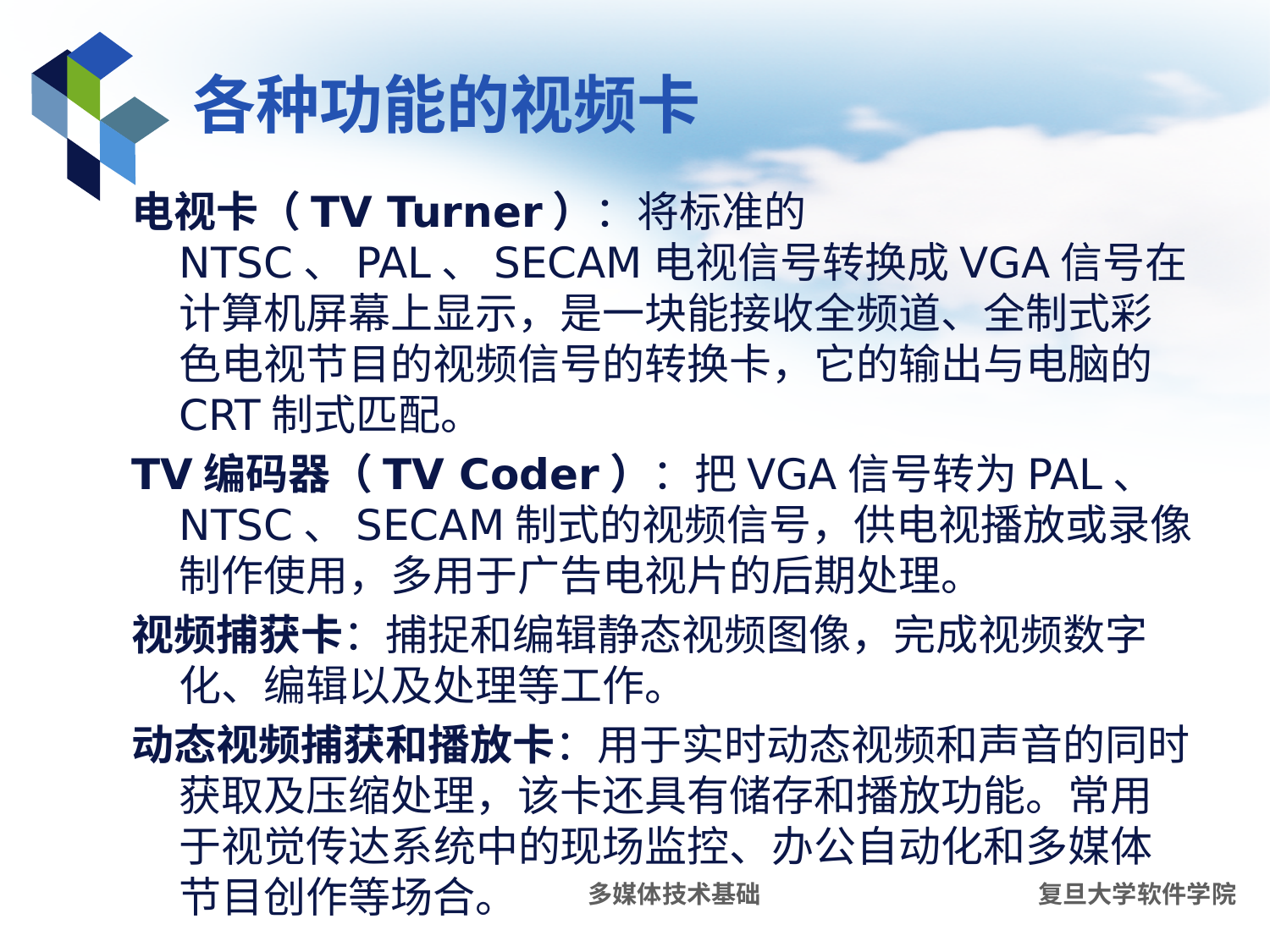

# 各种功能的视频卡
电视卡（TV Turner）：将标准的NTSC、PAL、SECAM电视信号转换成VGA信号在计算机屏幕上显示，是一块能接收全频道、全制式彩色电视节目的视频信号的转换卡，它的输出与电脑的CRT制式匹配。
TV编码器（TV Coder）：把VGA信号转为PAL、NTSC、SECAM制式的视频信号，供电视播放或录像制作使用，多用于广告电视片的后期处理。
视频捕获卡：捕捉和编辑静态视频图像，完成视频数字化、编辑以及处理等工作。
动态视频捕获和播放卡：用于实时动态视频和声音的同时获取及压缩处理，该卡还具有储存和播放功能。常用于视觉传达系统中的现场监控、办公自动化和多媒体节目创作等场合。

多媒体技术基础